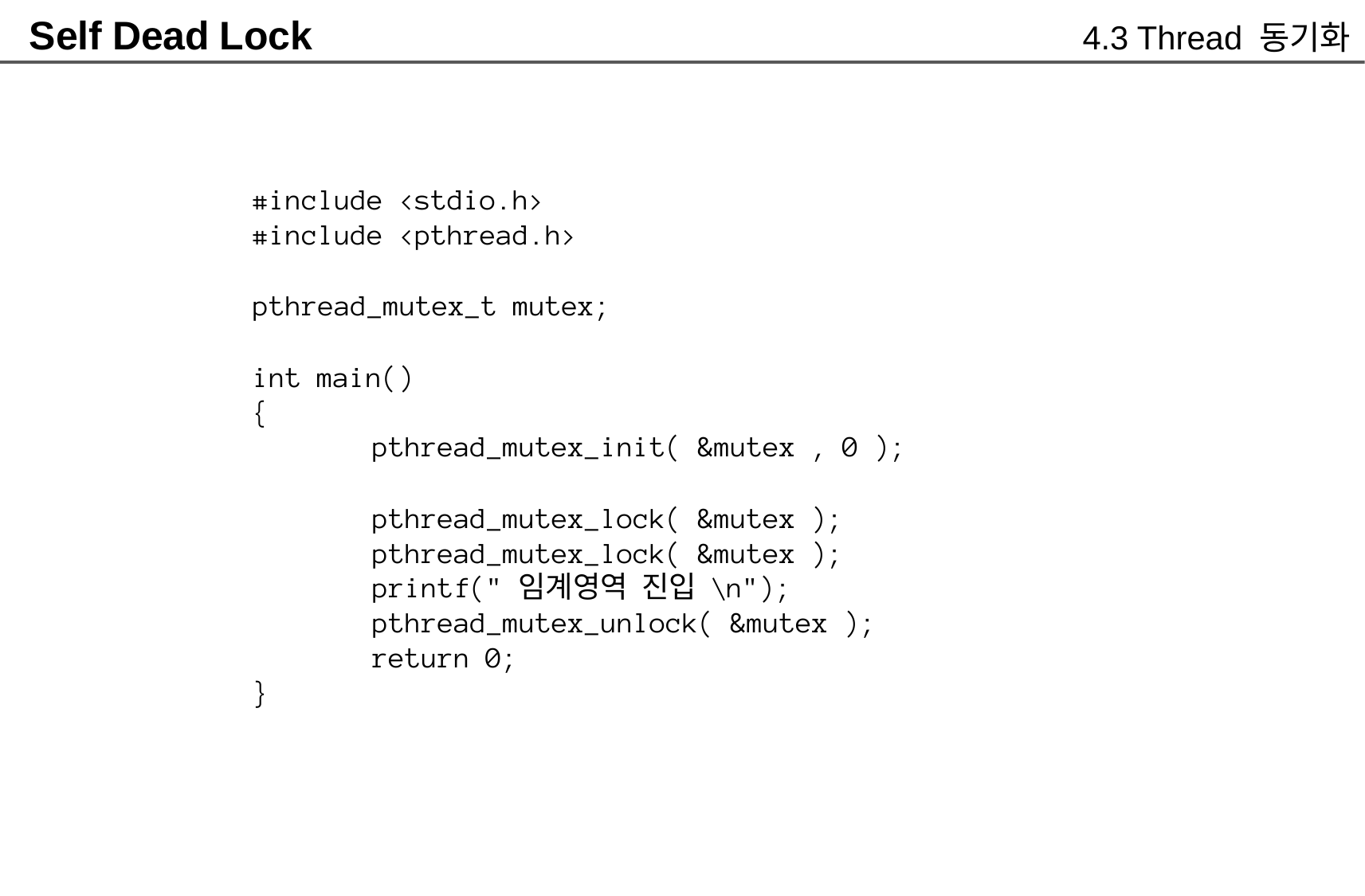

Self Dead Lock
4.3 Thread 동기화

#include  <stdio.h>
#include  <pthread.h>

pthread_mutex_t  mutex;

int  main()
{
	pthread_mutex_init(  &mutex  ,  0  );

	pthread_mutex_lock(  &mutex  );
	pthread_mutex_lock(  &mutex  );
	printf(" 임계영역  진입 \n");
	pthread_mutex_unlock(  &mutex  );
	return  0;
}